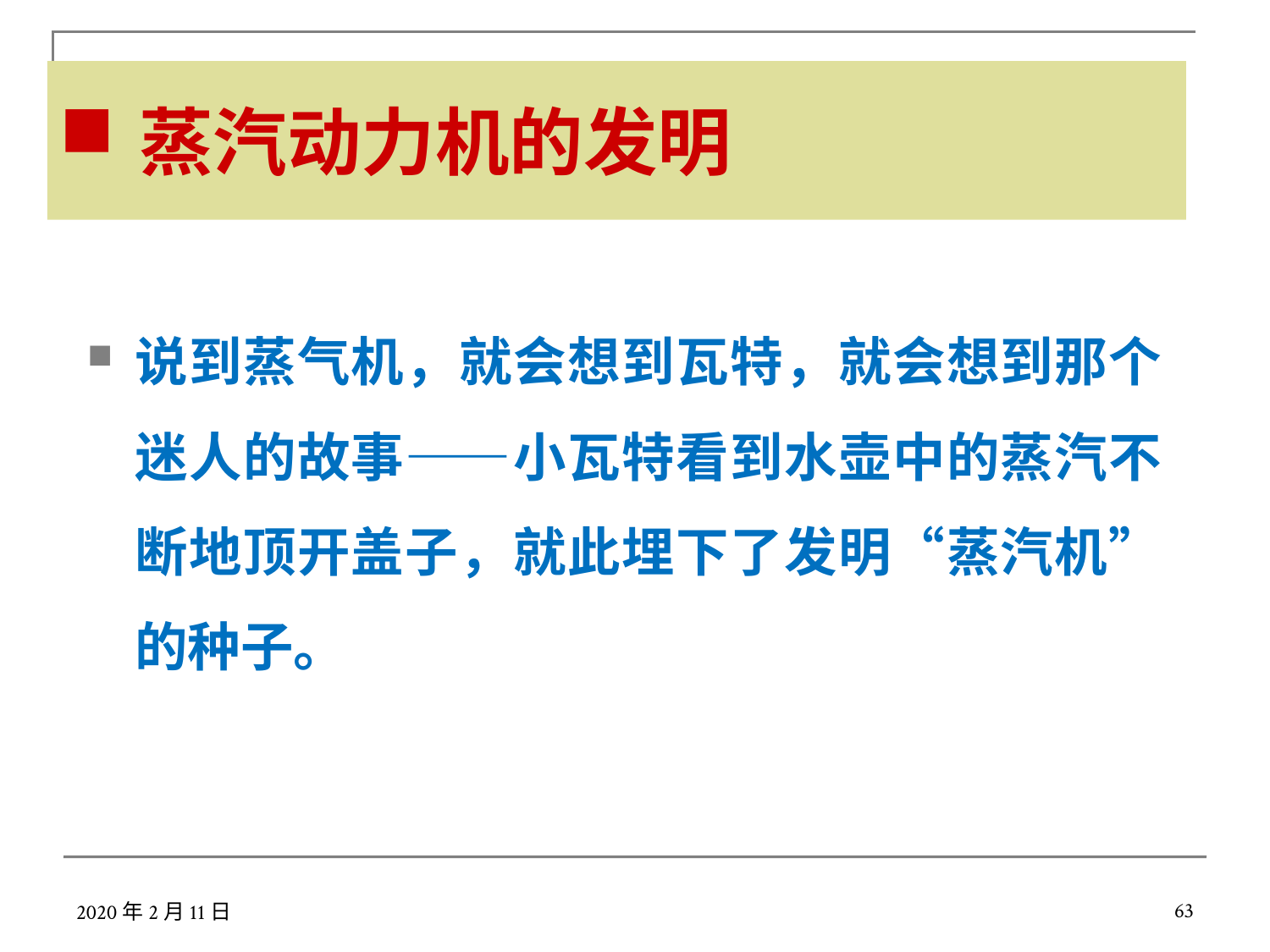

# 蒸汽动力机的发明
说到蒸气机，就会想到瓦特，就会想到那个迷人的故事——小瓦特看到水壶中的蒸汽不断地顶开盖子，就此埋下了发明“蒸汽机”的种子。
2020年2月11日
63